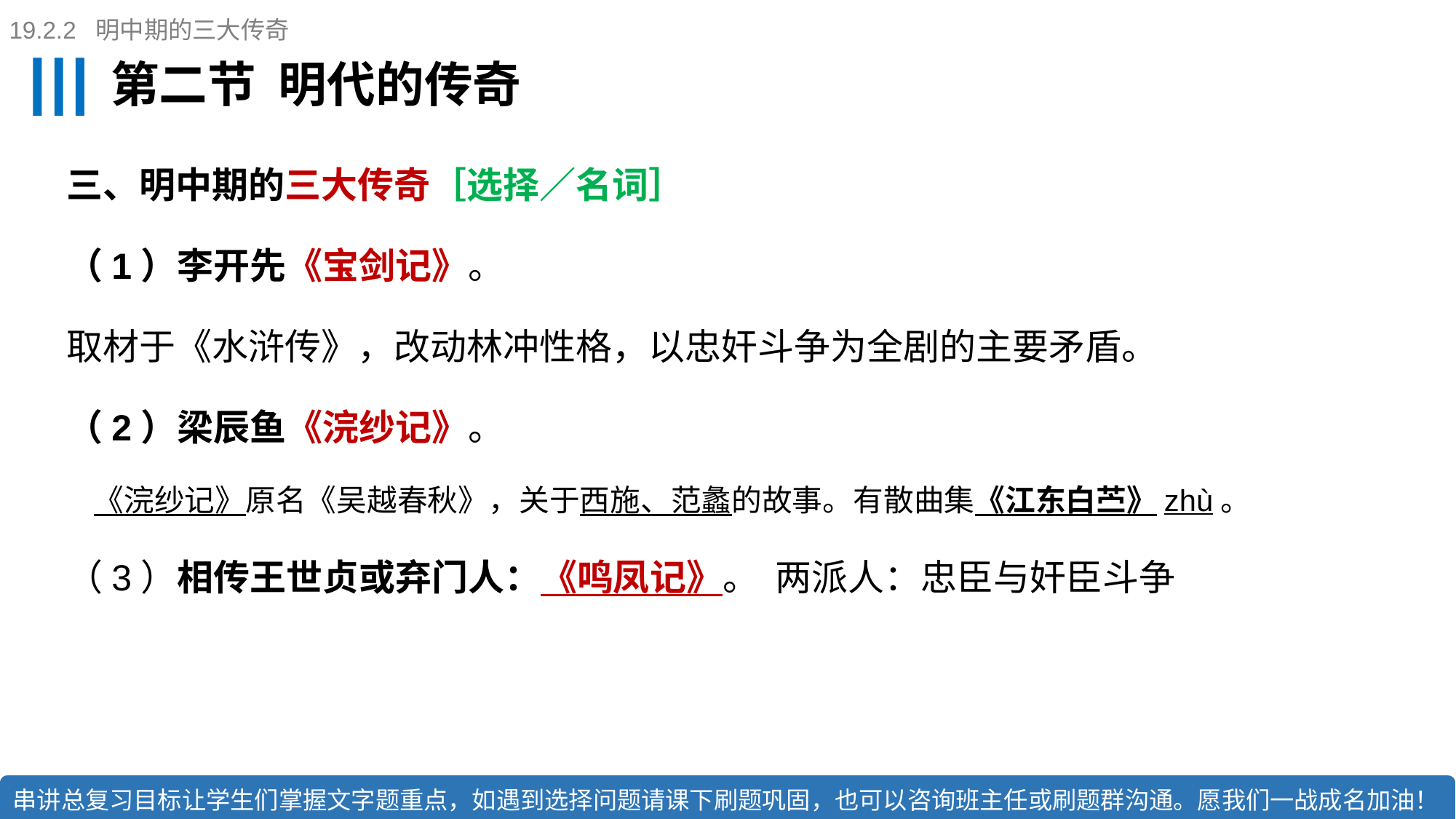

19.2.2  明中期的三大传奇
# 第二节  明代的传奇
三、明中期的三大传奇［选择／名词］
（1）李开先《宝剑记》。
取材于《水浒传》，改动林冲性格，以忠奸斗争为全剧的主要矛盾。
（2）梁辰鱼《浣纱记》。
《浣纱记》原名《吴越春秋》，关于西施、范蠡的故事。有散曲集《江东白苎》zhù。
（3）相传王世贞或弃门人：《鸣凤记》。  两派人：忠臣与奸臣斗争